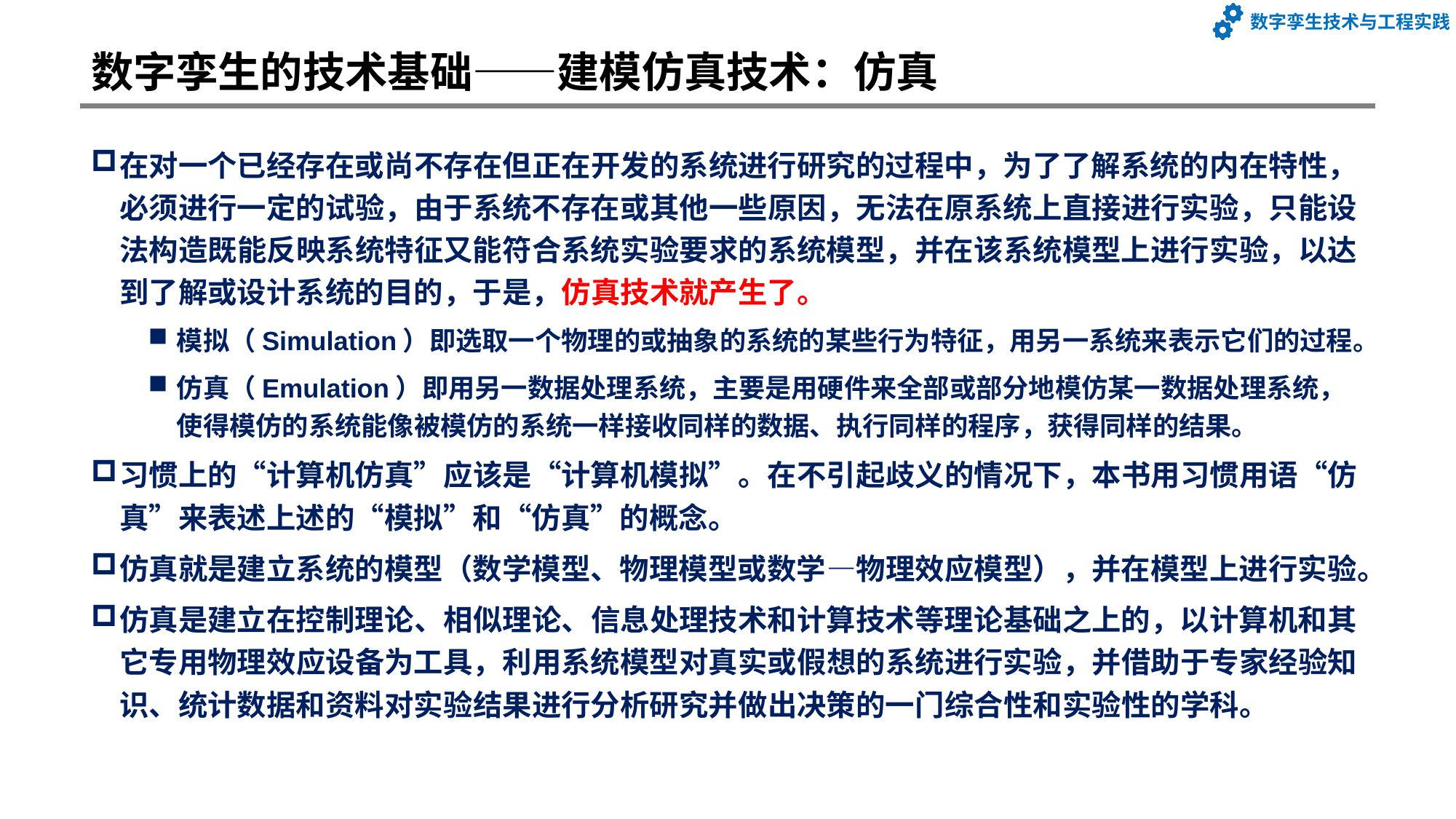

# 数字孪生的技术基础——建模仿真技术：仿真
在对一个已经存在或尚不存在但正在开发的系统进行研究的过程中，为了了解系统的内在特性，必须进行一定的试验，由于系统不存在或其他一些原因，无法在原系统上直接进行实验，只能设法构造既能反映系统特征又能符合系统实验要求的系统模型，并在该系统模型上进行实验，以达到了解或设计系统的目的，于是，仿真技术就产生了。
模拟（Simulation）即选取一个物理的或抽象的系统的某些行为特征，用另一系统来表示它们的过程。
仿真（Emulation）即用另一数据处理系统，主要是用硬件来全部或部分地模仿某一数据处理系统，使得模仿的系统能像被模仿的系统一样接收同样的数据、执行同样的程序，获得同样的结果。
习惯上的“计算机仿真”应该是“计算机模拟”。在不引起歧义的情况下，本书用习惯用语“仿真”来表述上述的“模拟”和“仿真”的概念。
仿真就是建立系统的模型（数学模型、物理模型或数学—物理效应模型），并在模型上进行实验。
仿真是建立在控制理论、相似理论、信息处理技术和计算技术等理论基础之上的，以计算机和其它专用物理效应设备为工具，利用系统模型对真实或假想的系统进行实验，并借助于专家经验知识、统计数据和资料对实验结果进行分析研究并做出决策的一门综合性和实验性的学科。
9